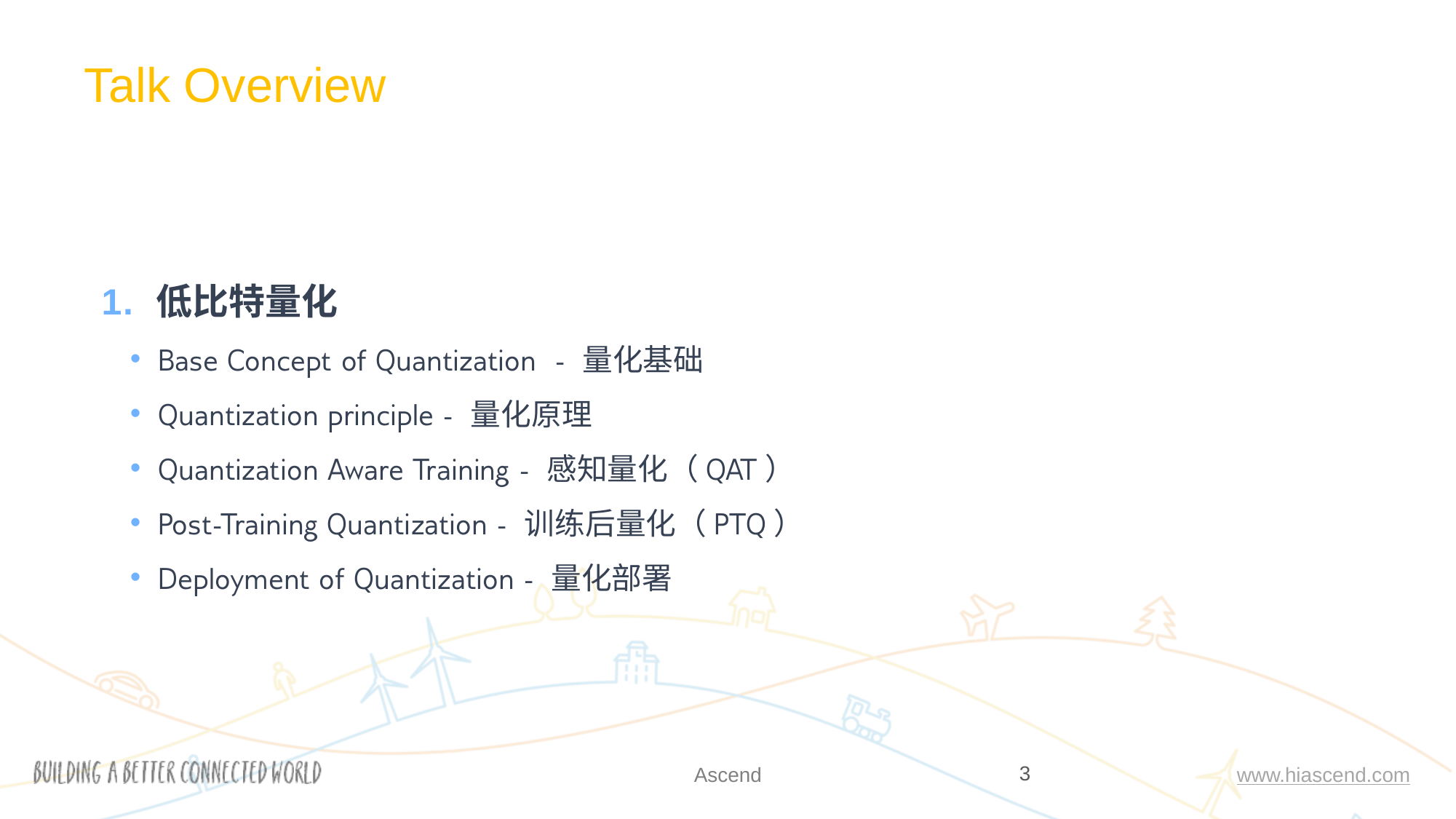

Talk Overview
低比特量化
Base Concept of Quantization  - 量化基础
Quantization principle - 量化原理
Quantization Aware Training - 感知量化（QAT）
Post-Training Quantization - 训练后量化（PTQ）
Deployment of Quantization - 量化部署